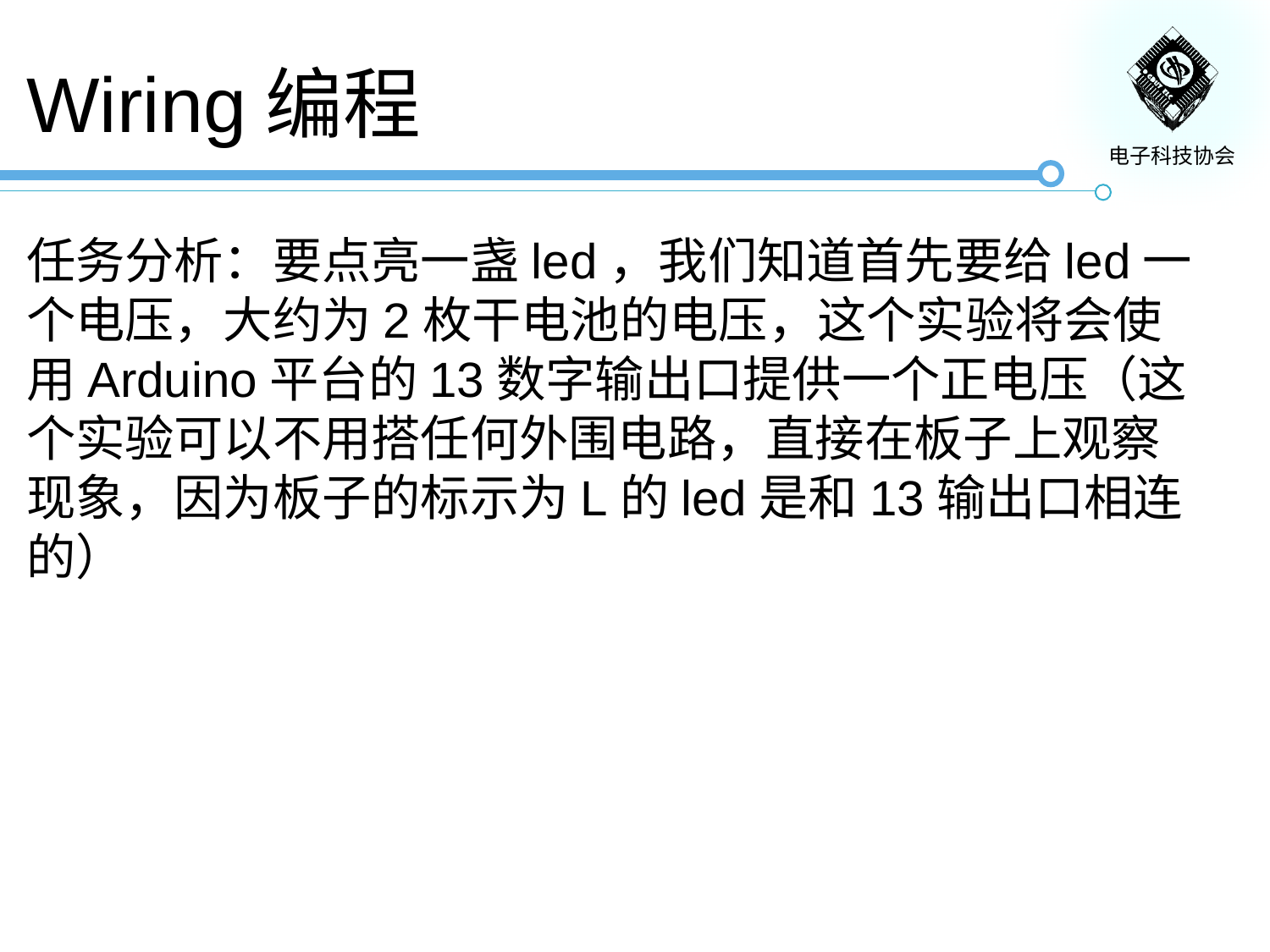

# Wiring编程
任务分析：要点亮一盏led，我们知道首先要给led一个电压，大约为2枚干电池的电压，这个实验将会使用Arduino平台的13数字输出口提供一个正电压（这个实验可以不用搭任何外围电路，直接在板子上观察现象，因为板子的标示为L的led是和13输出口相连的）